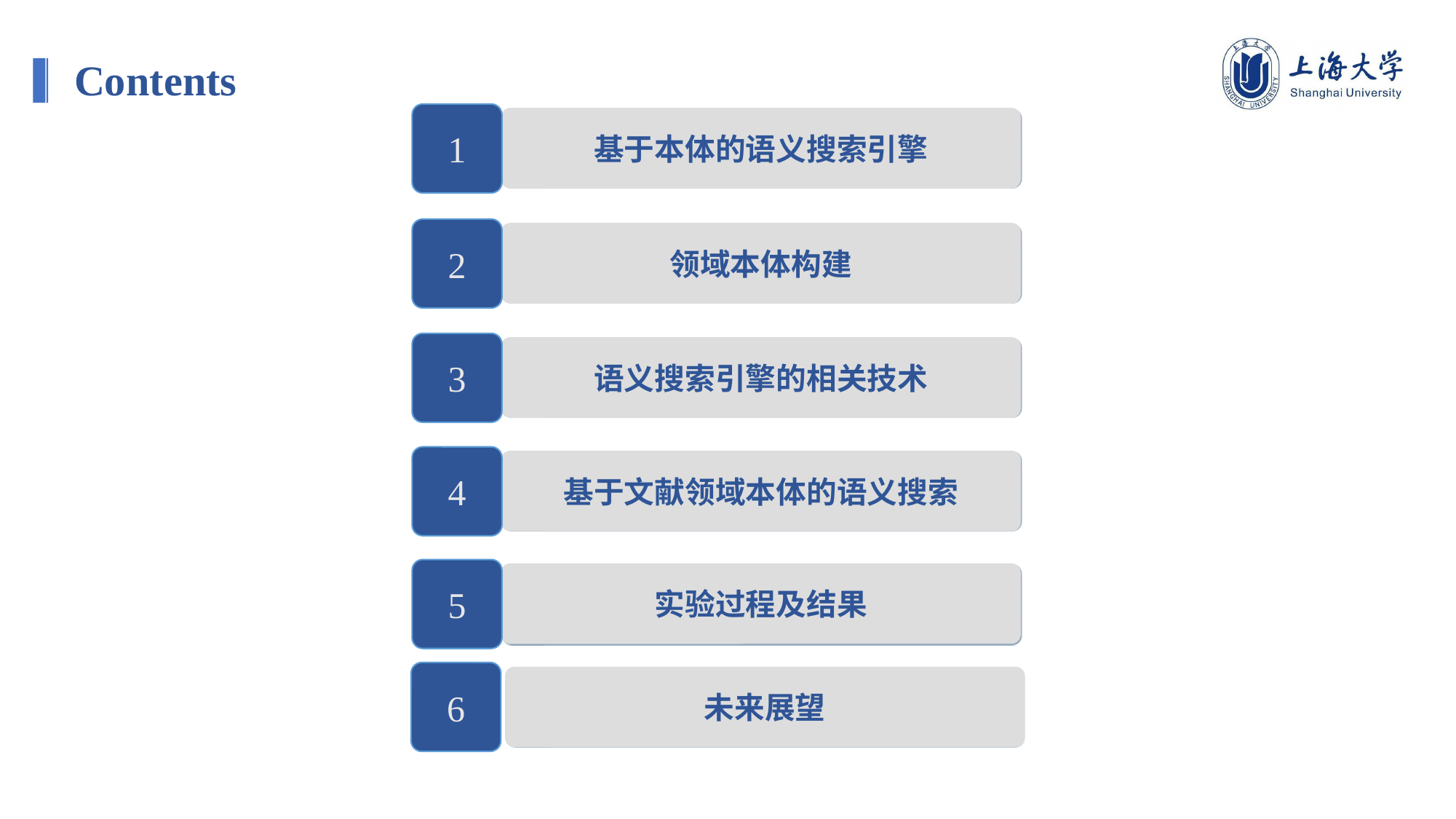

Contents
1
基于本体的语义搜索引擎
2
领域本体构建
3
语义搜索引擎的相关技术
4
基于文献领域本体的语义搜索
5
实验过程及结果
6
未来展望